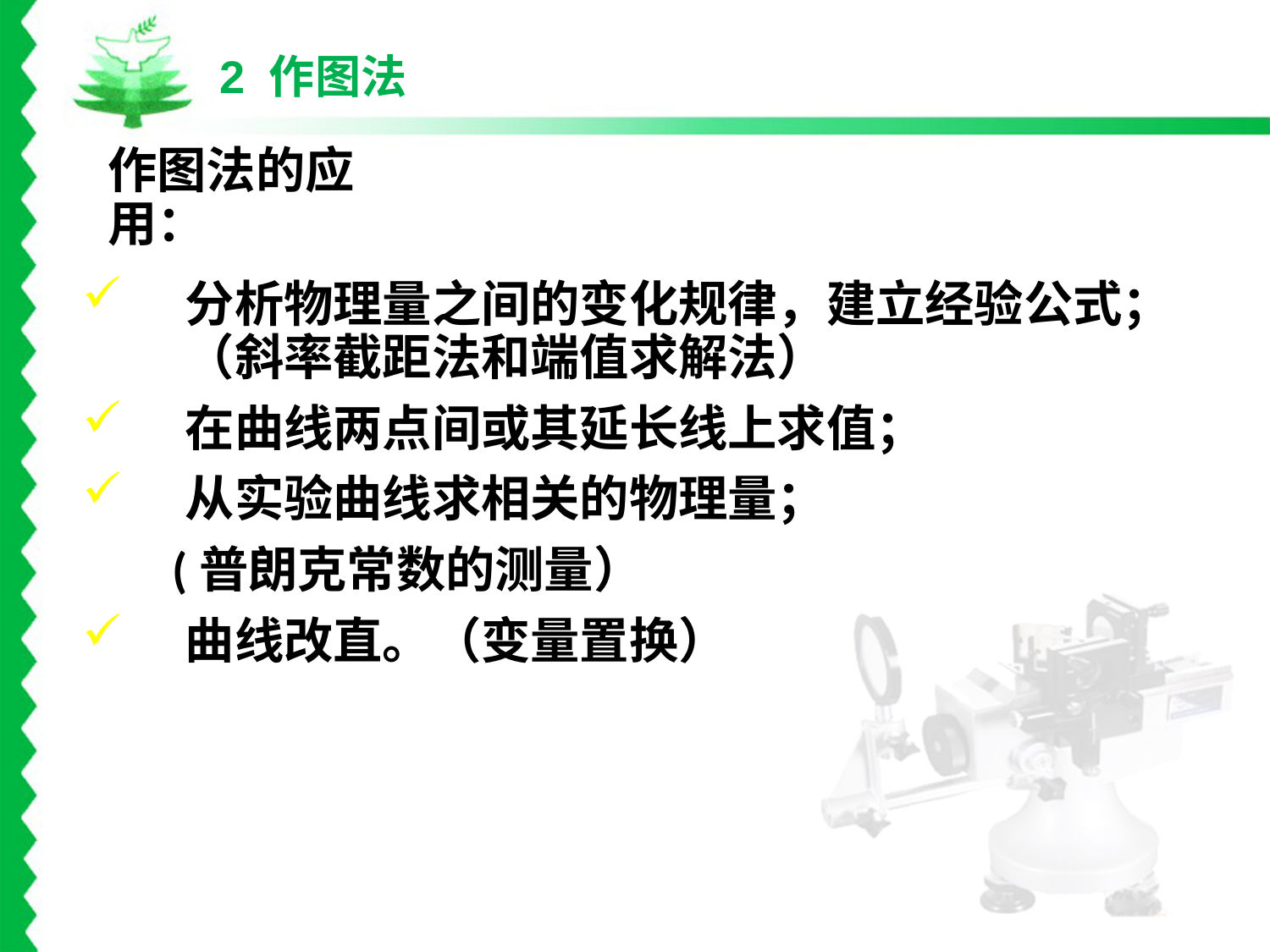

2 作图法
作图法的应用：
分析物理量之间的变化规律，建立经验公式；（斜率截距法和端值求解法）
在曲线两点间或其延长线上求值；
从实验曲线求相关的物理量；
        (普朗克常数的测量）
曲线改直。（变量置换）